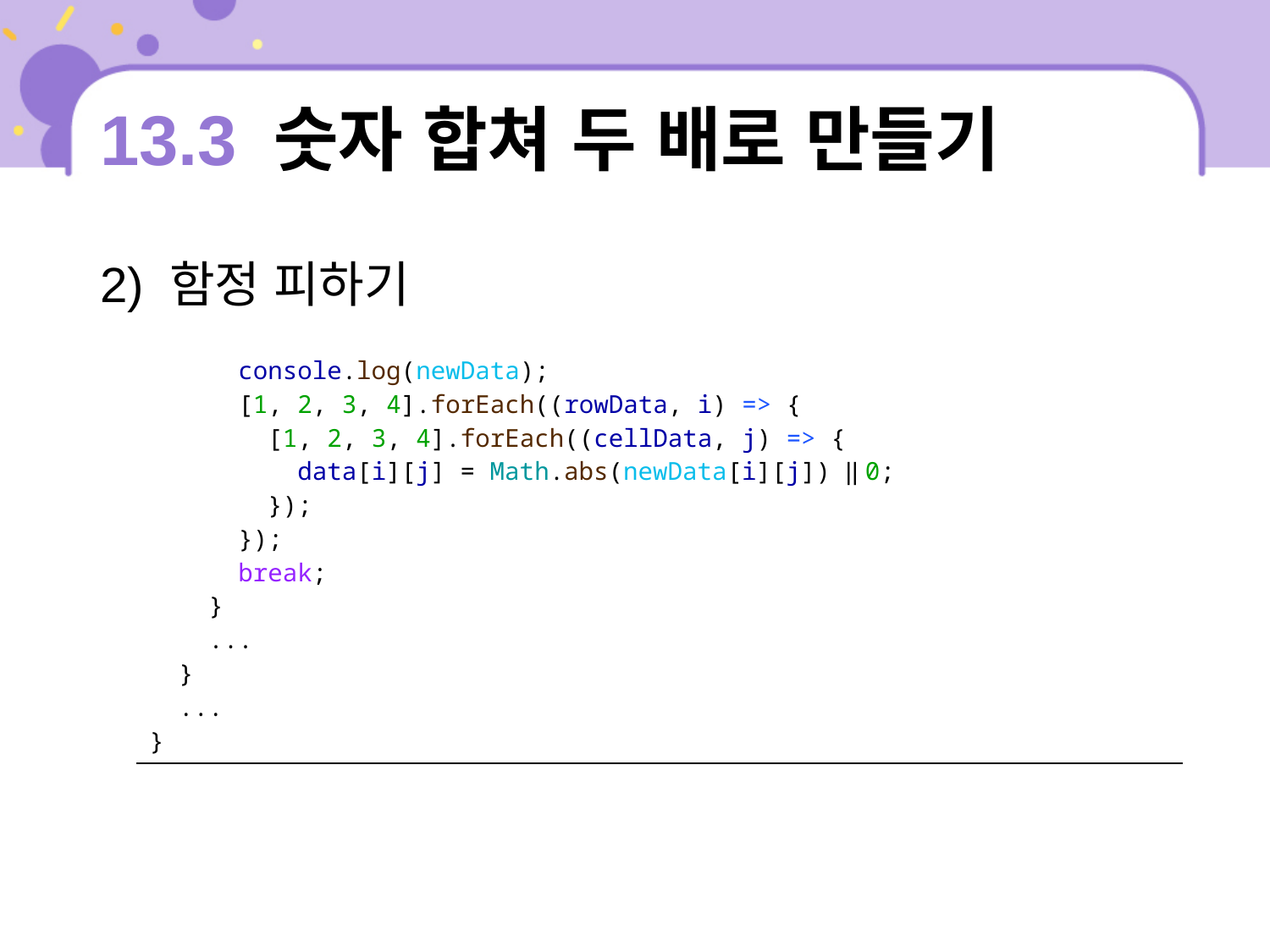

# 13.3 숫자 합쳐 두 배로 만들기
2) 함정 피하기
| console.log(newData); [1, 2, 3, 4].forEach((rowData, i) => { [1, 2, 3, 4].forEach((cellData, j) => { data[i][j] = Math.abs(newData[i][j]) || 0; }); }); break; } ... } ... } |
| --- |